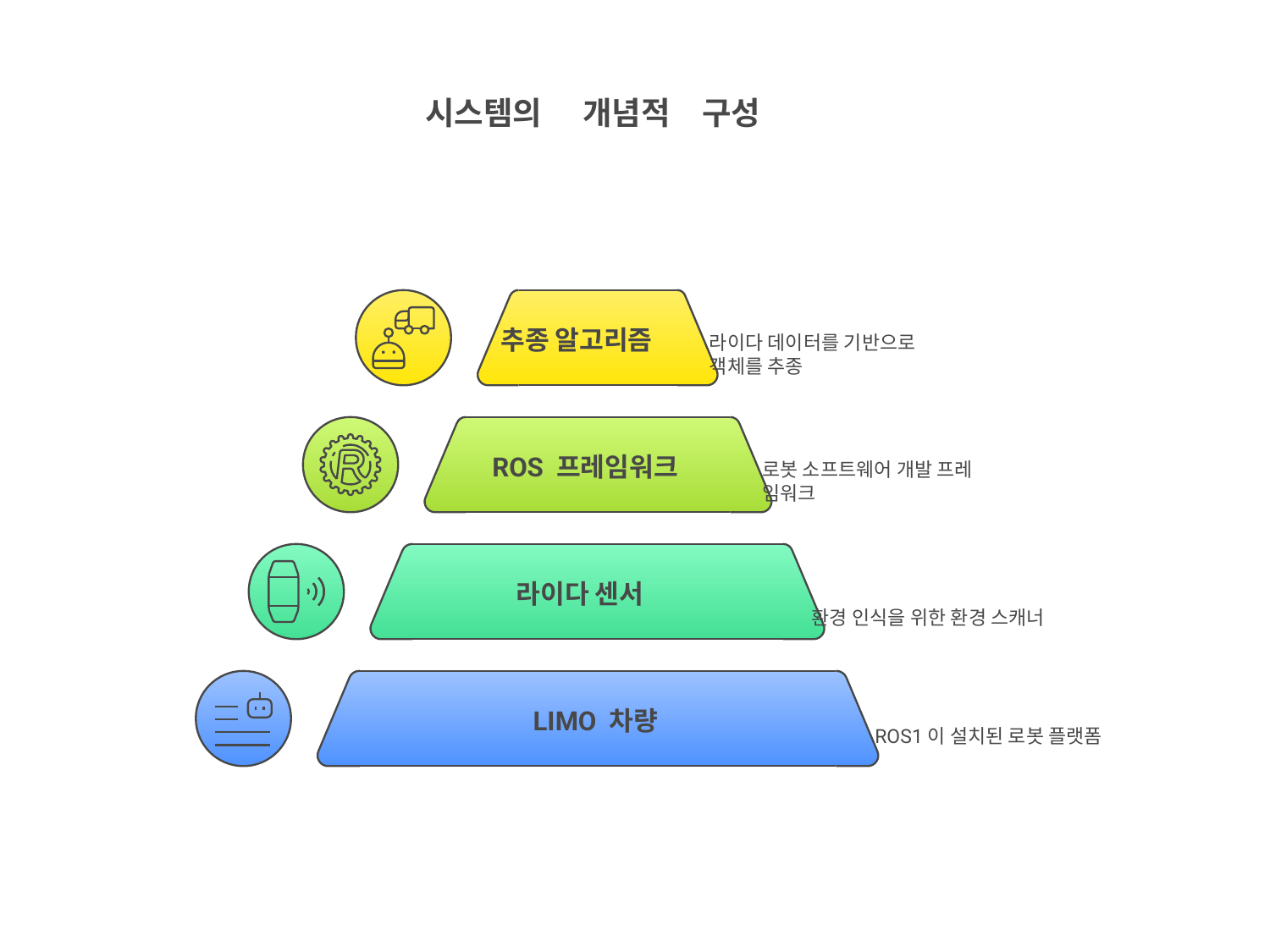

시스템의 　개념적　구성

추종 알고리즘
라이다 데이터를 기반으로
객체를 추종

ROS 프레임워크
로봇 소프트웨어 개발 프레
임워크

라이다 센서
환경 인식을 위한 환경 스캐너

LIMO 차량
ROS1이 설치된 로봇 플랫폼